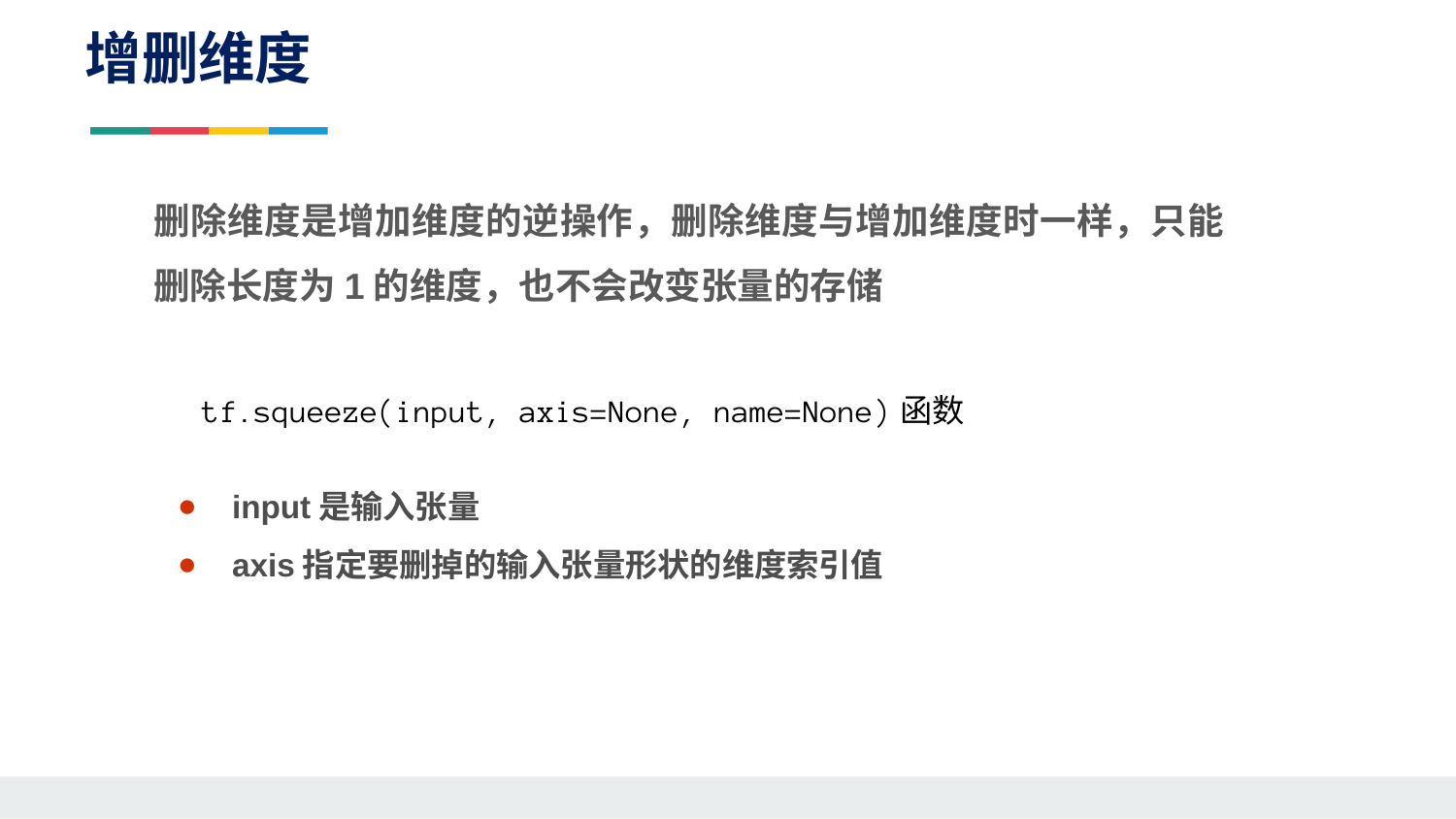

增删维度
删除维度是增加维度的逆操作，删除维度与增加维度时一样，只能删除长度为1的维度，也不会改变张量的存储
tf.squeeze(input, axis=None, name=None)函数

input是输入张量
axis指定要删掉的输入张量形状的维度索引值